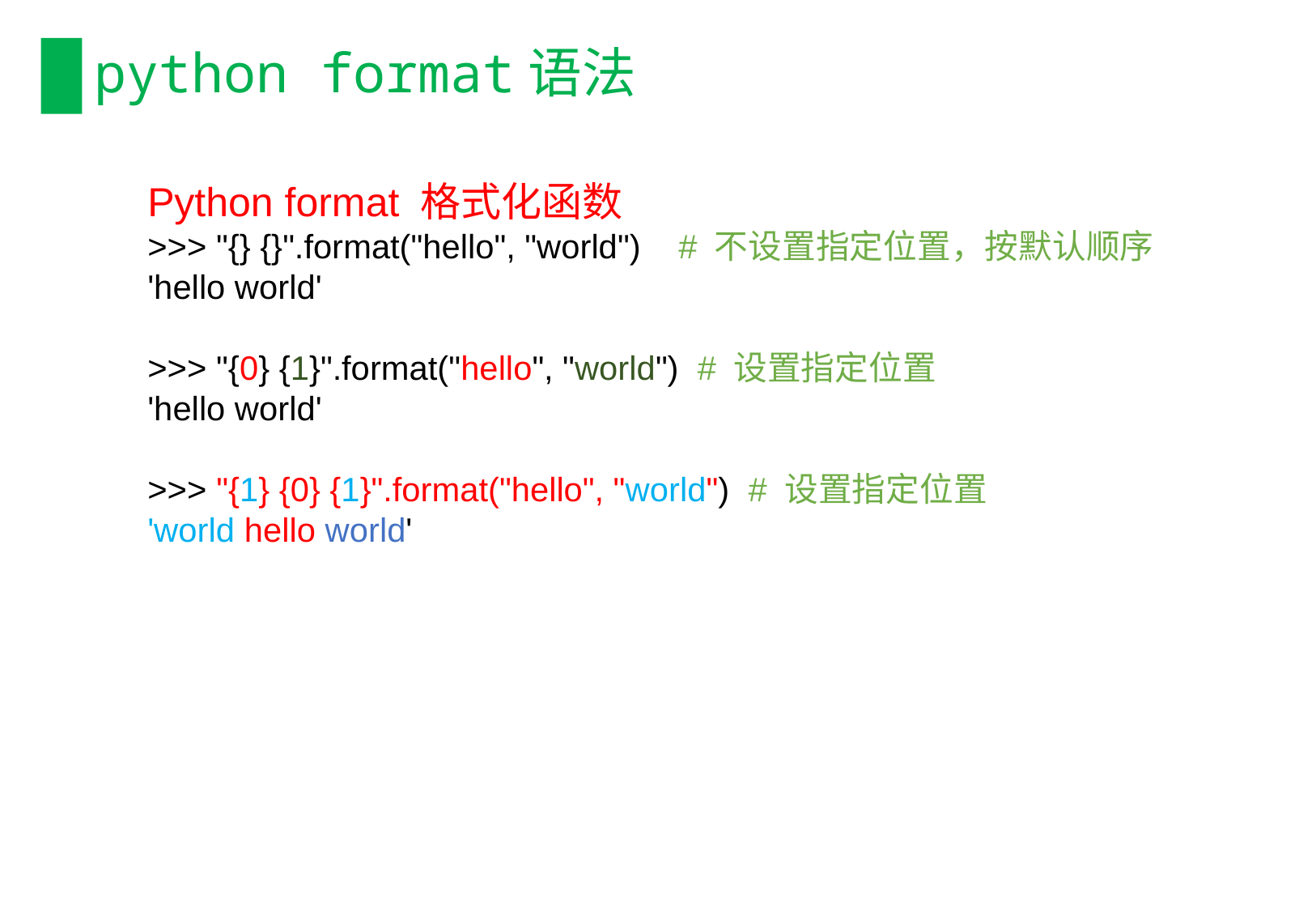

# python format语法
Python format 格式化函数
>>> "{} {}".format("hello", "world")    # 不设置指定位置，按默认顺序
'hello world'

>>> "{0} {1}".format("hello", "world")  # 设置指定位置
'hello world'

>>> "{1} {0} {1}".format("hello", "world")  # 设置指定位置
'world hello world'